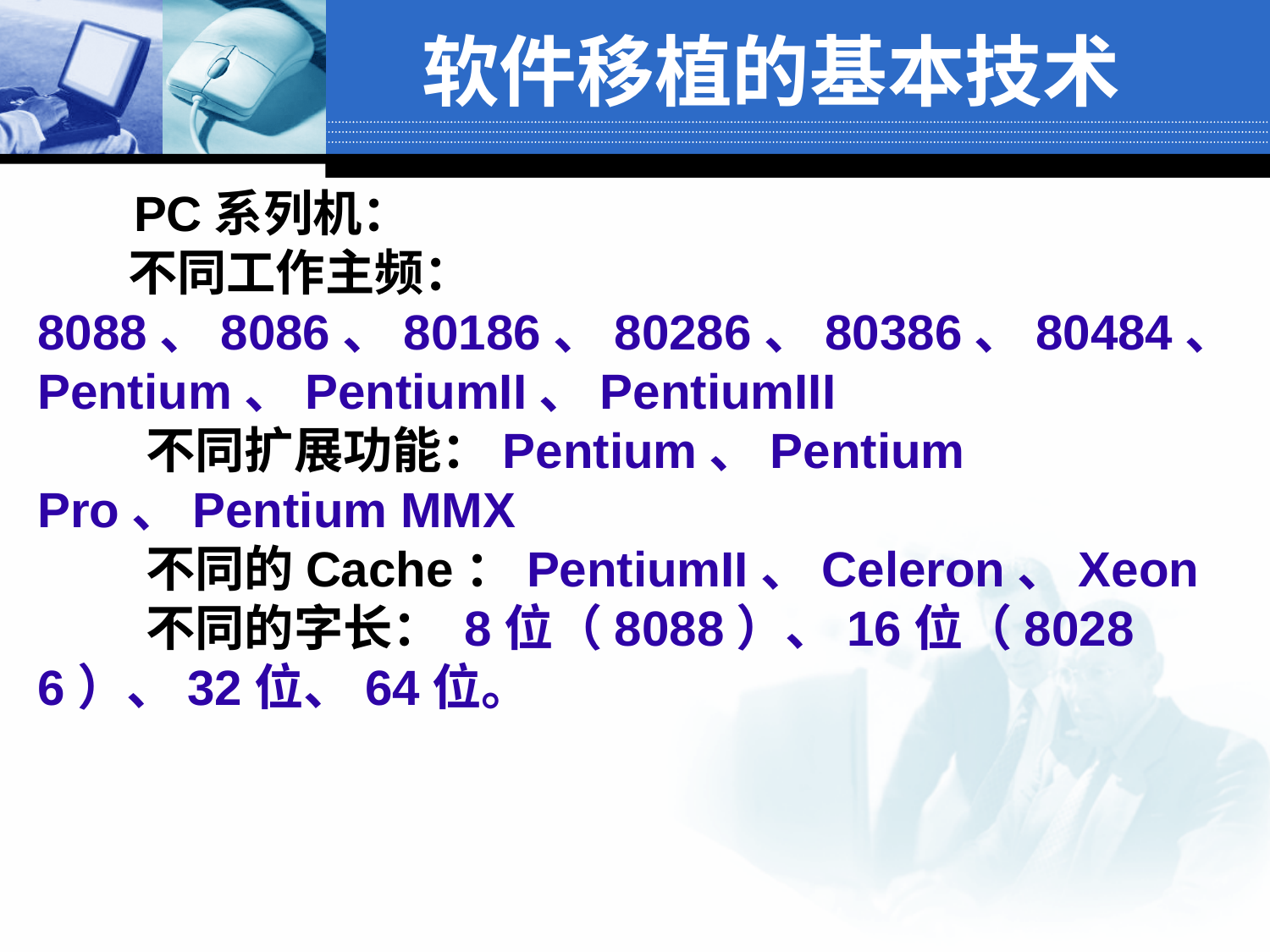

软件移植的基本技术
       PC系列机：
       不同工作主频：8088、8086、80186、80286、80386、80484、Pentium、PentiumII、PentiumIII
       不同扩展功能：Pentium、Pentium Pro、Pentium MMX
       不同的Cache：PentiumII、Celeron、Xeon
       不同的字长： 8位（8088）、16位（80286）、32位、64位。